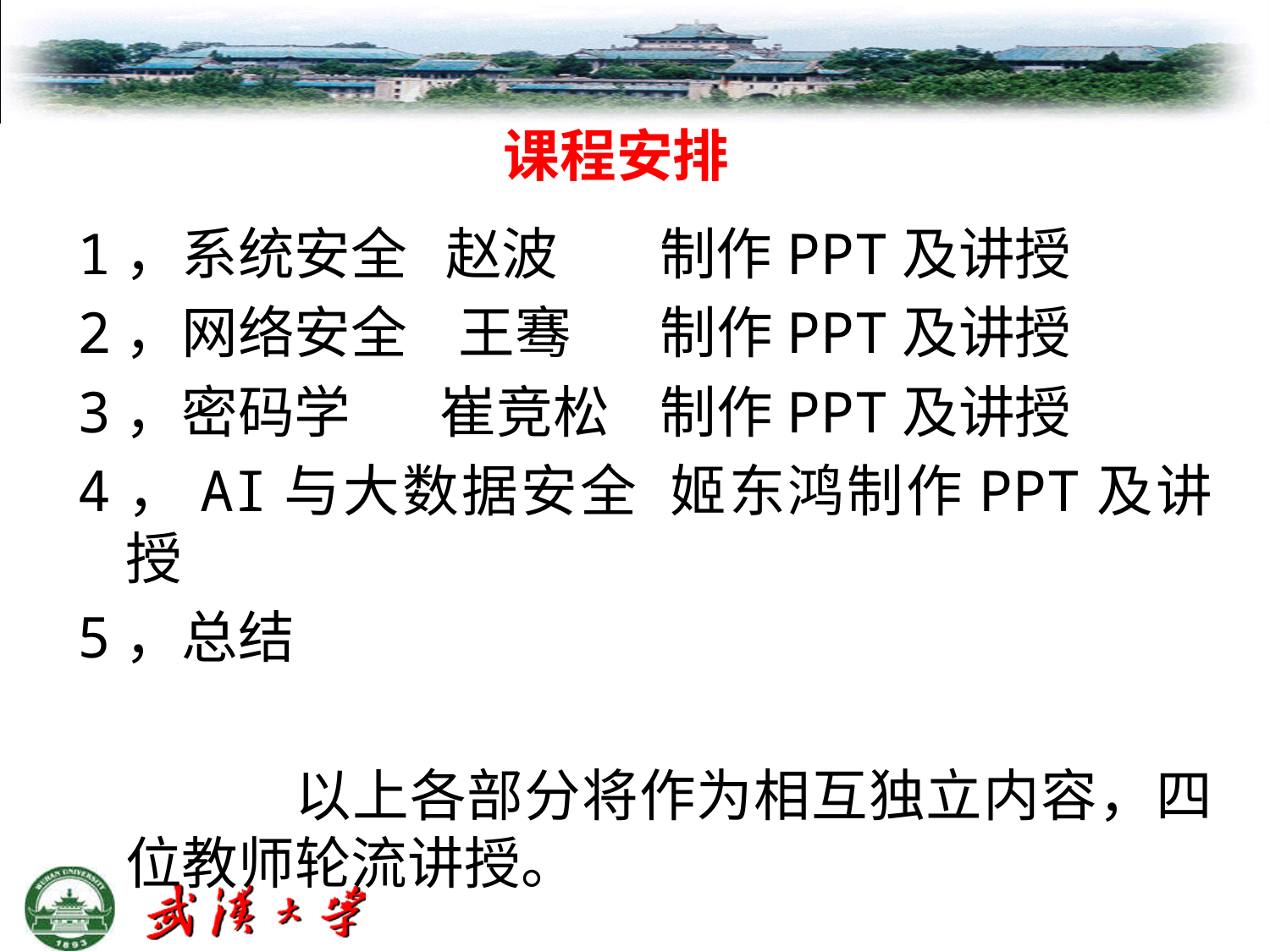

# 课程安排
1，系统安全   赵波        制作PPT及讲授
2，网络安全    王骞       制作PPT及讲授
3，密码学       崔竞松    制作PPT及讲授
4，AI与大数据安全  姬东鸿制作PPT及讲授
5，总结

               以上各部分将作为相互独立内容，四位教师轮流讲授。